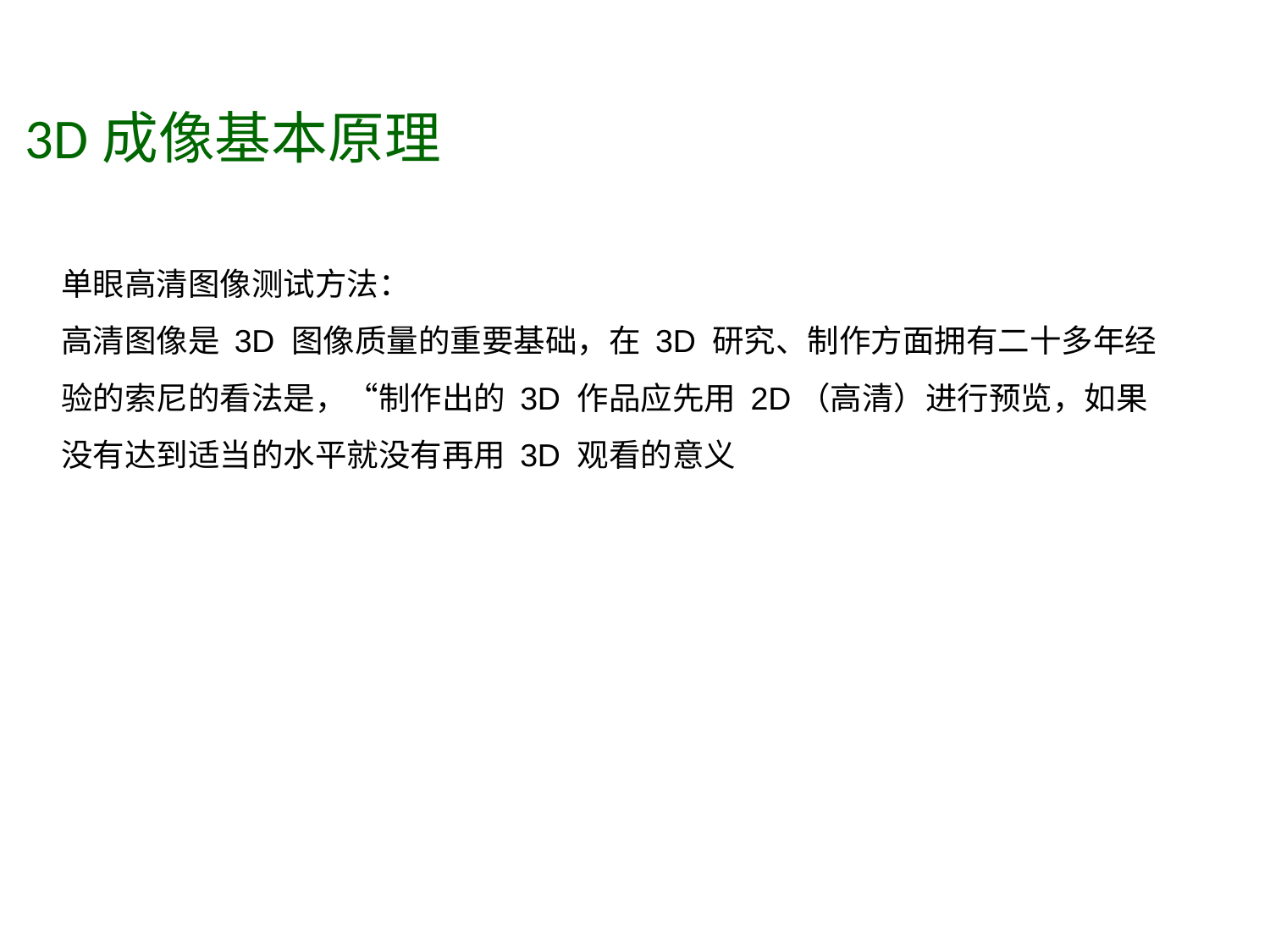

3D成像基本原理
单眼高清图像测试方法：
高清图像是 3D 图像质量的重要基础，在 3D 研究、制作方面拥有二十多年经验的索尼的看法是，“制作出的 3D 作品应先用 2D（高清）进行预览，如果没有达到适当的水平就没有再用 3D 观看的意义